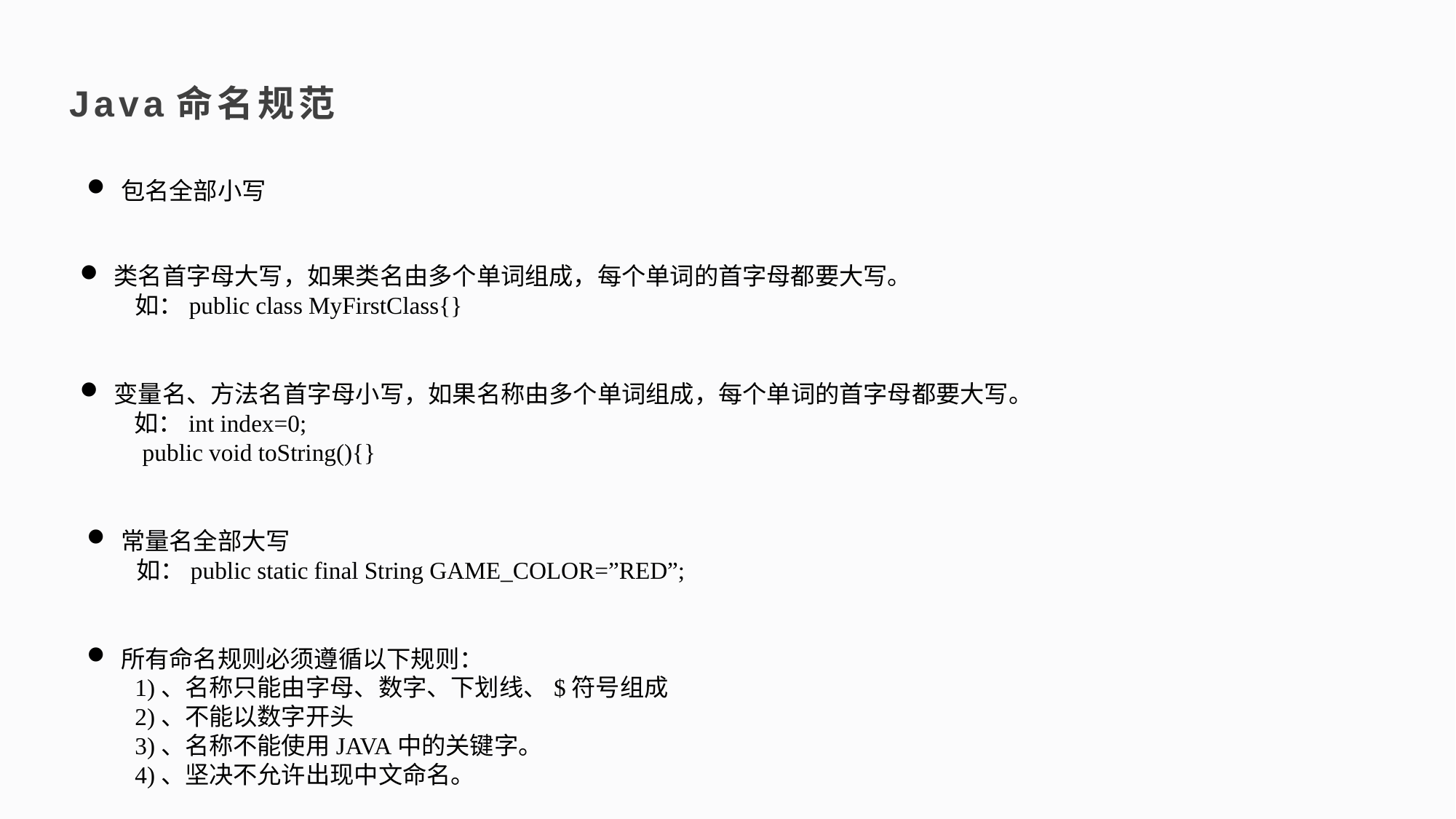

Java命名规范
包名全部小写
类名首字母大写，如果类名由多个单词组成，每个单词的首字母都要大写。
         如：public class MyFirstClass{}
变量名、方法名首字母小写，如果名称由多个单词组成，每个单词的首字母都要大写。
如：int index=0;
       public void toString(){}
常量名全部大写
        如：public static final String GAME_COLOR=”RED”;
所有命名规则必须遵循以下规则：
        1)、名称只能由字母、数字、下划线、$符号组成
        2)、不能以数字开头
        3)、名称不能使用JAVA中的关键字。
        4)、坚决不允许出现中文命名。